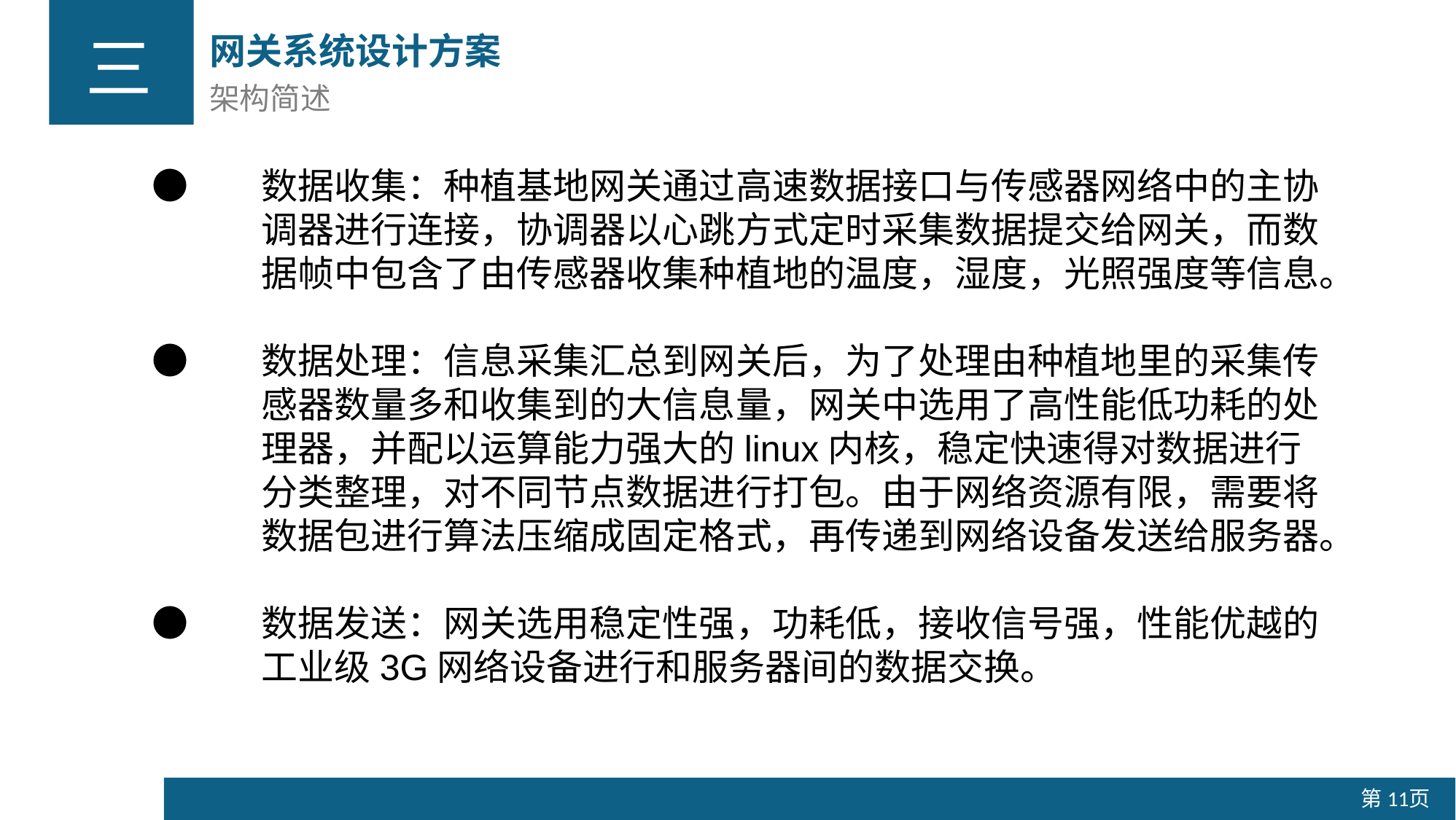

网关系统设计方案
架构简述
三
●	数据收集：种植基地网关通过高速数据接口与传感器网络中的主协	调器进行连接，协调器以心跳方式定时采集数据提交给网关，而数	据帧中包含了由传感器收集种植地的温度，湿度，光照强度等信息。

●	数据处理：信息采集汇总到网关后，为了处理由种植地里的采集传	感器数量多和收集到的大信息量，网关中选用了高性能低功耗的处	理器，并配以运算能力强大的linux内核，稳定快速得对数据进行	分类整理，对不同节点数据进行打包。由于网络资源有限，需要将	数据包进行算法压缩成固定格式，再传递到网络设备发送给服务器。

●	数据发送：网关选用稳定性强，功耗低，接收信号强，性能优越的	工业级3G网络设备进行和服务器间的数据交换。